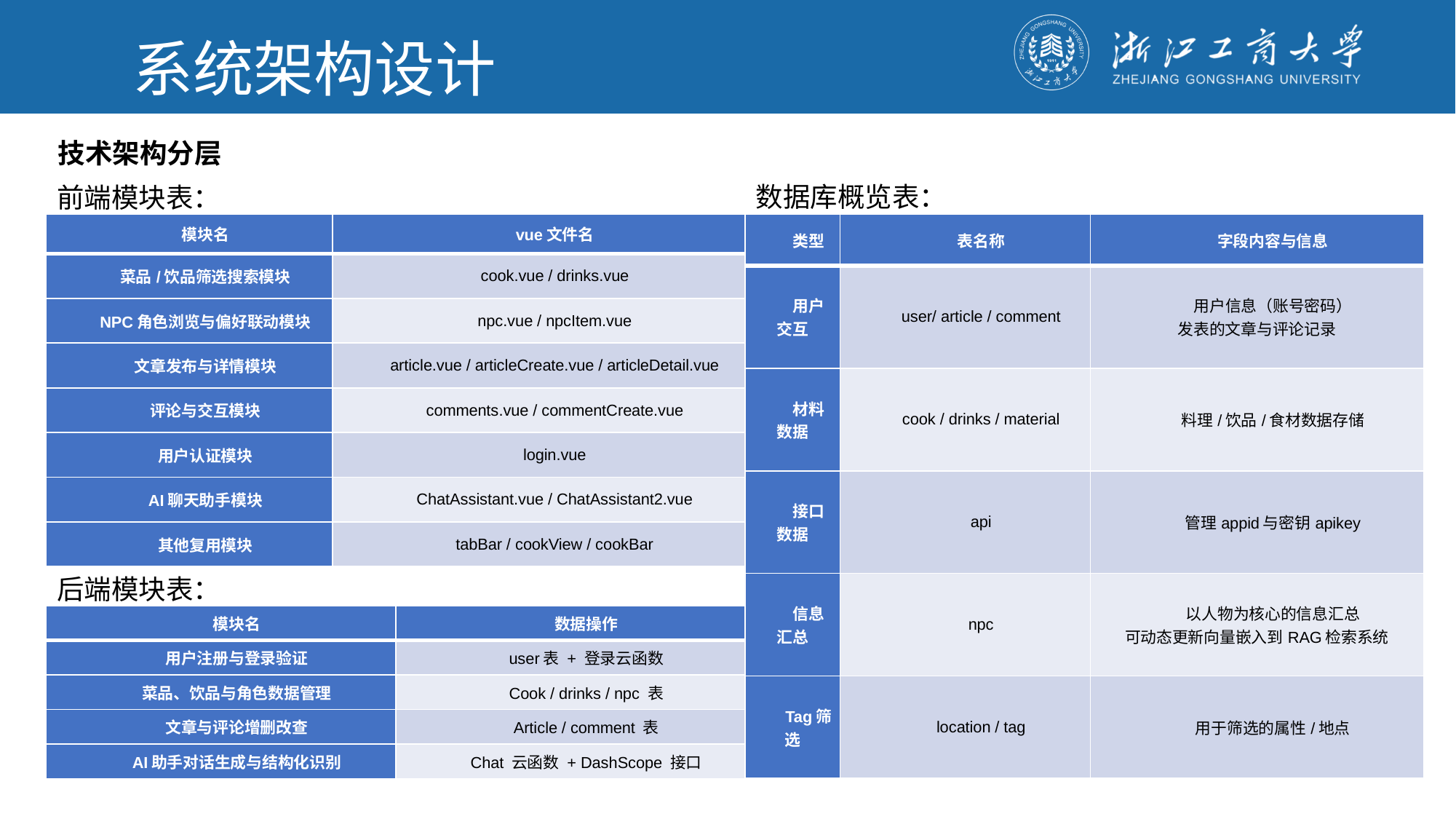

系统架构设计
技术架构分层
数据库概览表：

前端模块表：

| 模块名 | vue文件名 |
| --- | --- |
| 菜品/饮品筛选搜索模块 | cook.vue / drinks.vue |
| NPC角色浏览与偏好联动模块 | npc.vue / npcItem.vue |
| 文章发布与详情模块 | article.vue / articleCreate.vue / articleDetail.vue |
| 评论与交互模块 | comments.vue / commentCreate.vue |
| 用户认证模块 | login.vue |
| AI聊天助手模块 | ChatAssistant.vue / ChatAssistant2.vue |
| 其他复用模块 | tabBar / cookView / cookBar |
| 类型 | 表名称 | 字段内容与信息 |
| --- | --- | --- |
| 用户交互 | user/ article / comment | 用户信息（账号密码） 发表的文章与评论记录 |
| 材料数据 | cook / drinks / material | 料理/饮品/食材数据存储 |
| 接口数据 | api | 管理appid与密钥apikey |
| 信息汇总 | npc | 以人物为核心的信息汇总 可动态更新向量嵌入到RAG检索系统 |
| Tag筛选 | location / tag | 用于筛选的属性/地点 |
后端模块表：

| 模块名 | 数据操作 |
| --- | --- |
| 用户注册与登录验证 | user表 + 登录云函数 |
| 菜品、饮品与角色数据管理 | Cook / drinks / npc 表 |
| 文章与评论增删改查 | Article / comment 表 |
| AI助手对话生成与结构化识别 | Chat 云函数 + DashScope 接口 |